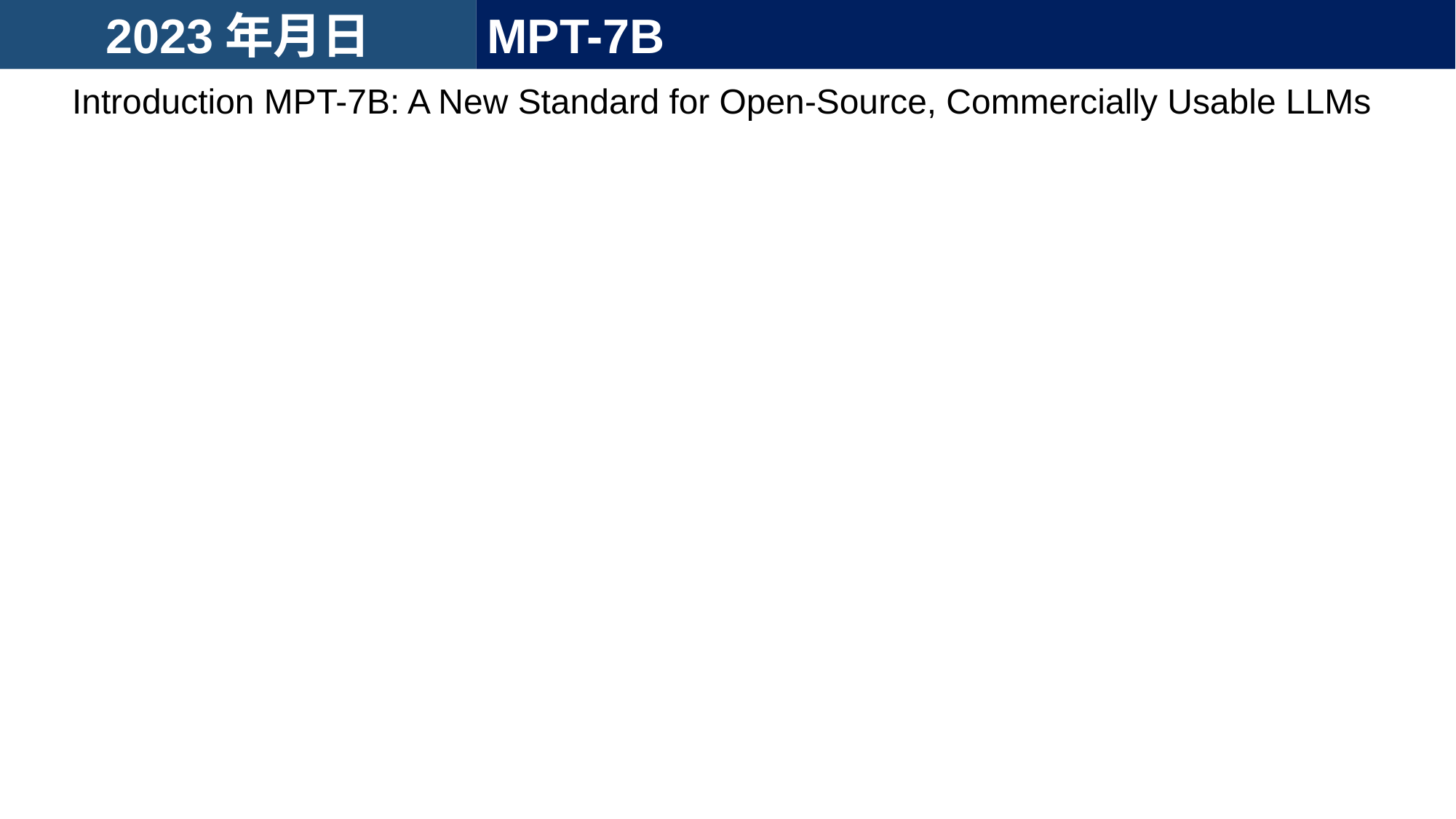

2023年月日
MPT-7B
Introduction MPT-7B: A New Standard for Open-Source, Commercially Usable LLMs